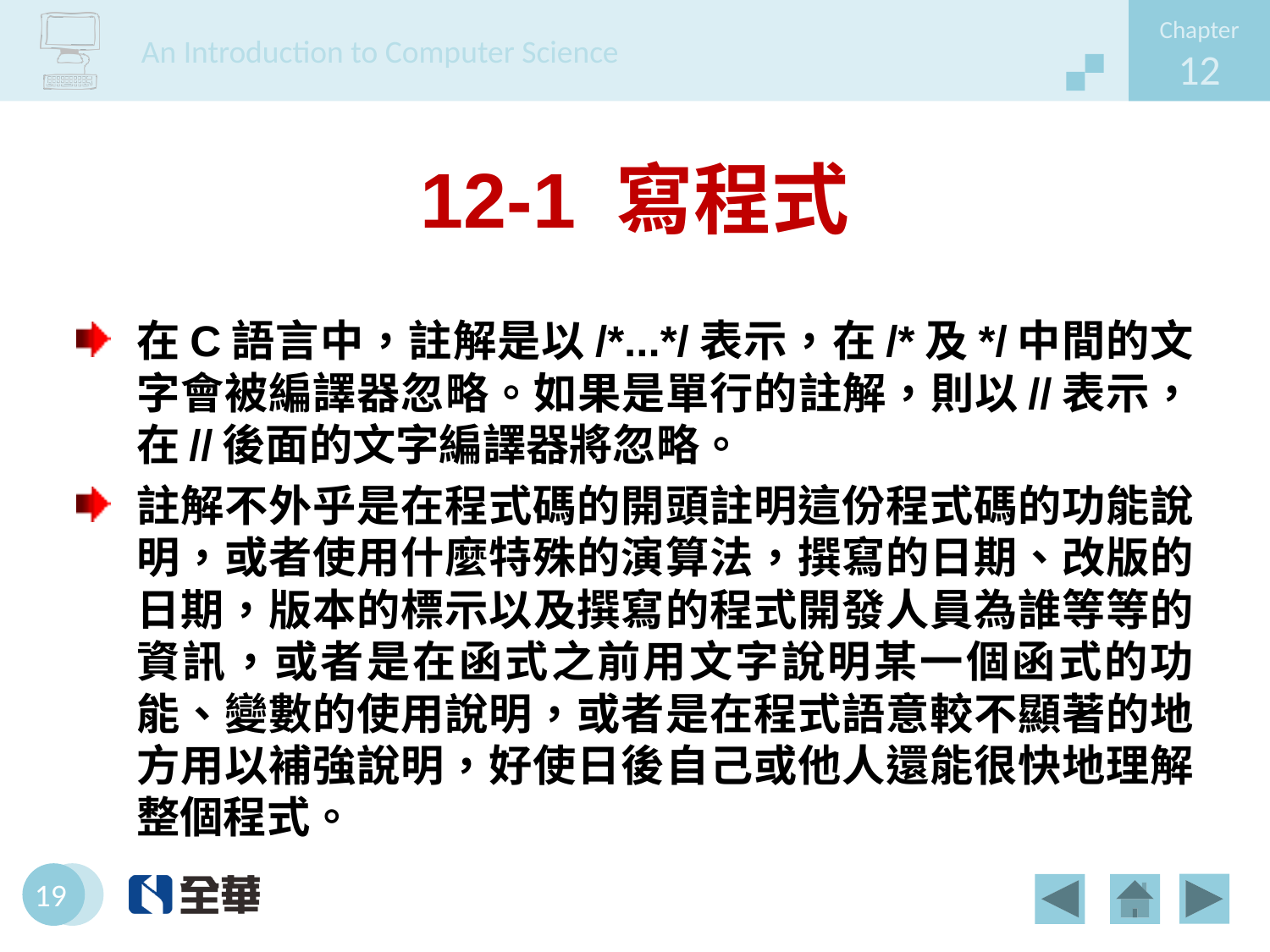

# 12-1 寫程式
在C語言中，註解是以/*...*/表示，在/*及*/中間的文字會被編譯器忽略。如果是單行的註解，則以//表示，在//後面的文字編譯器將忽略。
註解不外乎是在程式碼的開頭註明這份程式碼的功能說明，或者使用什麼特殊的演算法，撰寫的日期、改版的日期，版本的標示以及撰寫的程式開發人員為誰等等的資訊，或者是在函式之前用文字說明某一個函式的功能、變數的使用說明，或者是在程式語意較不顯著的地方用以補強說明，好使日後自己或他人還能很快地理解整個程式。